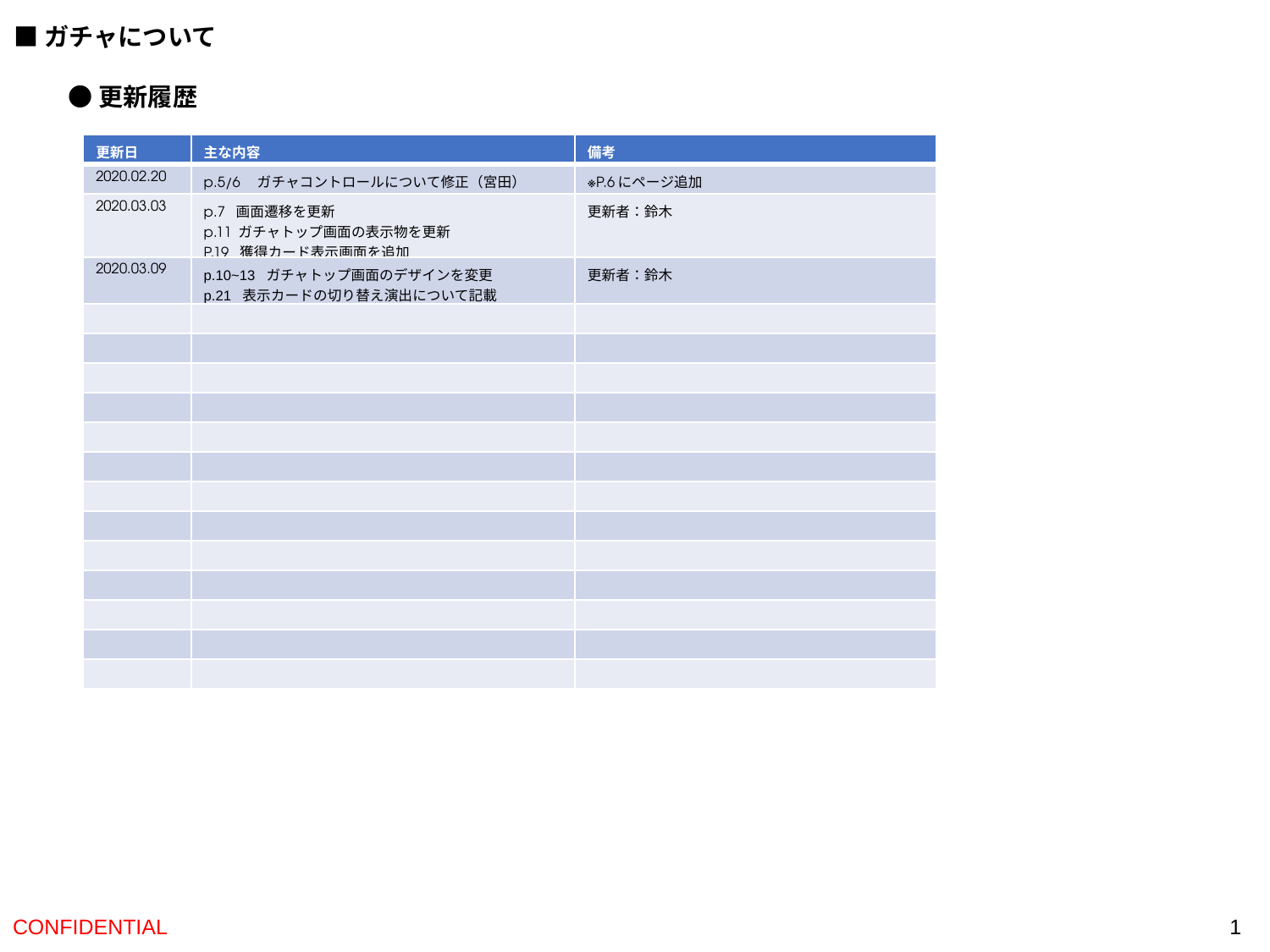

■ガチャについて
●更新履歴
| 更新日 | 主な内容 | 備考 |
| --- | --- | --- |
| 2020.02.20 | p.5/6　ガチャコントロールについて修正（宮田） | ※P.6にページ追加 |
| 2020.03.03 | p.7 画面遷移を更新 p.11 ガチャトップ画面の表示物を更新 P.19 獲得カード表示画面を追加 | 更新者：鈴木 |
| 2020.03.09 | p.10~13 ガチャトップ画面のデザインを変更 p.21 表示カードの切り替え演出について記載 | 更新者：鈴木 |
|  |  |  |
|  |  |  |
|  |  |  |
|  |  |  |
|  |  |  |
|  |  |  |
|  |  |  |
|  |  |  |
|  |  |  |
|  |  |  |
|  |  |  |
|  |  |  |
|  |  |  |
1
CONFIDENTIAL